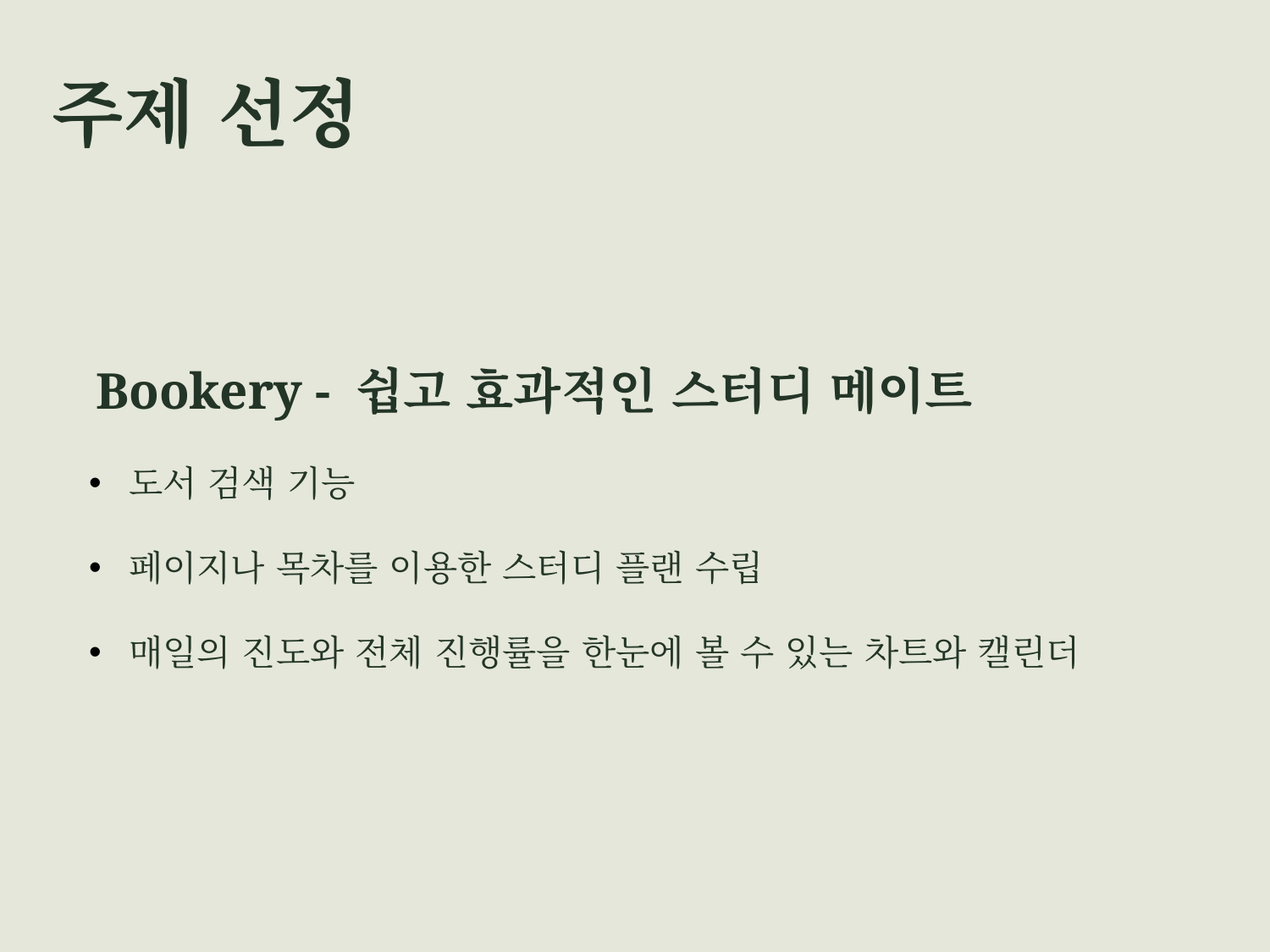

# 주제 선정
 Bookery - 쉽고 효과적인 스터디 메이트
도서 검색 기능
페이지나 목차를 이용한 스터디 플랜 수립
매일의 진도와 전체 진행률을 한눈에 볼 수 있는 차트와 캘린더